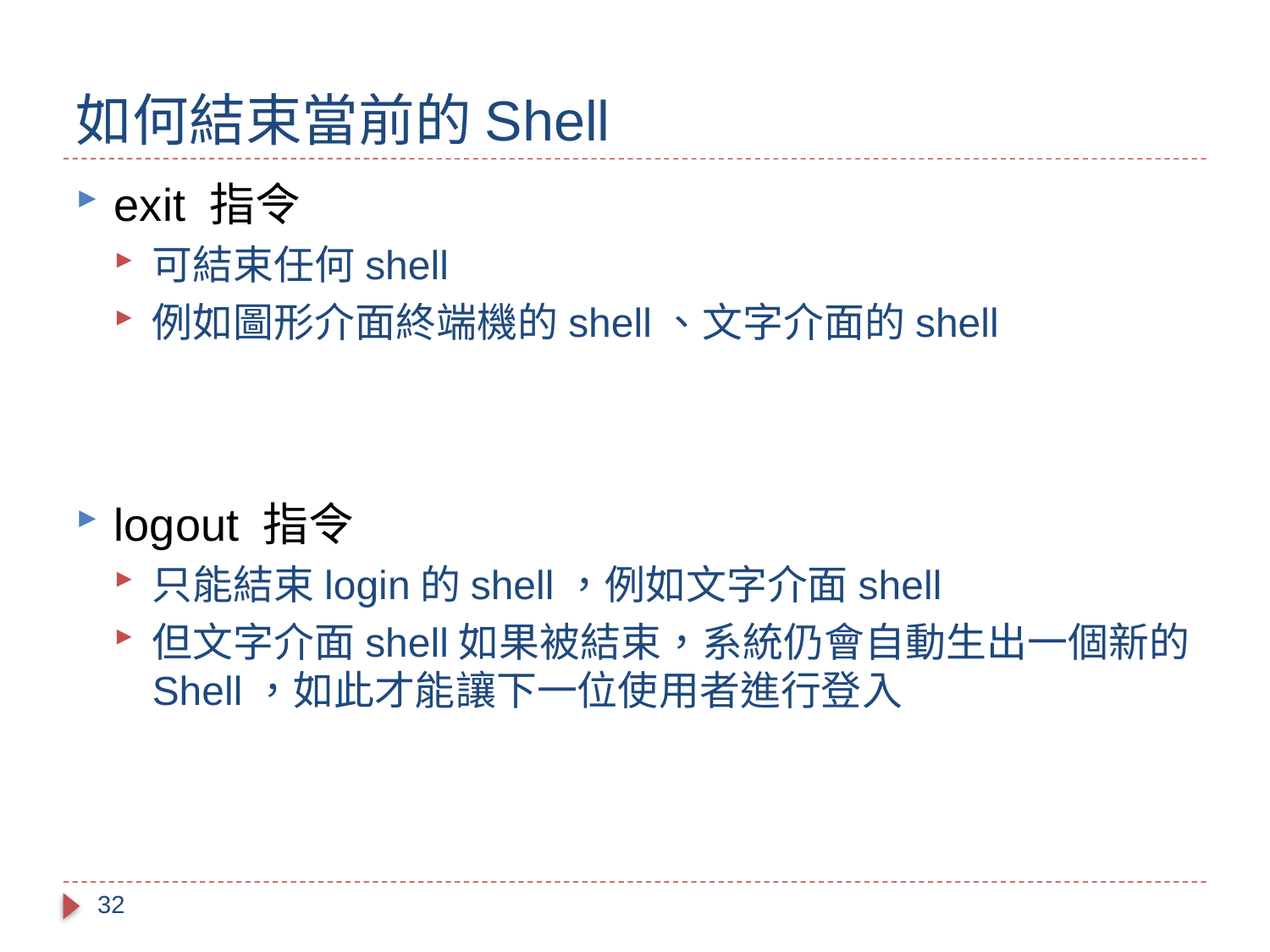

# 如何結束當前的Shell
exit 指令
可結束任何shell
例如圖形介面終端機的shell、文字介面的shell

logout 指令
只能結束login的shell，例如文字介面shell
但文字介面shell如果被結束，系統仍會自動生出一個新的Shell，如此才能讓下一位使用者進行登入
32